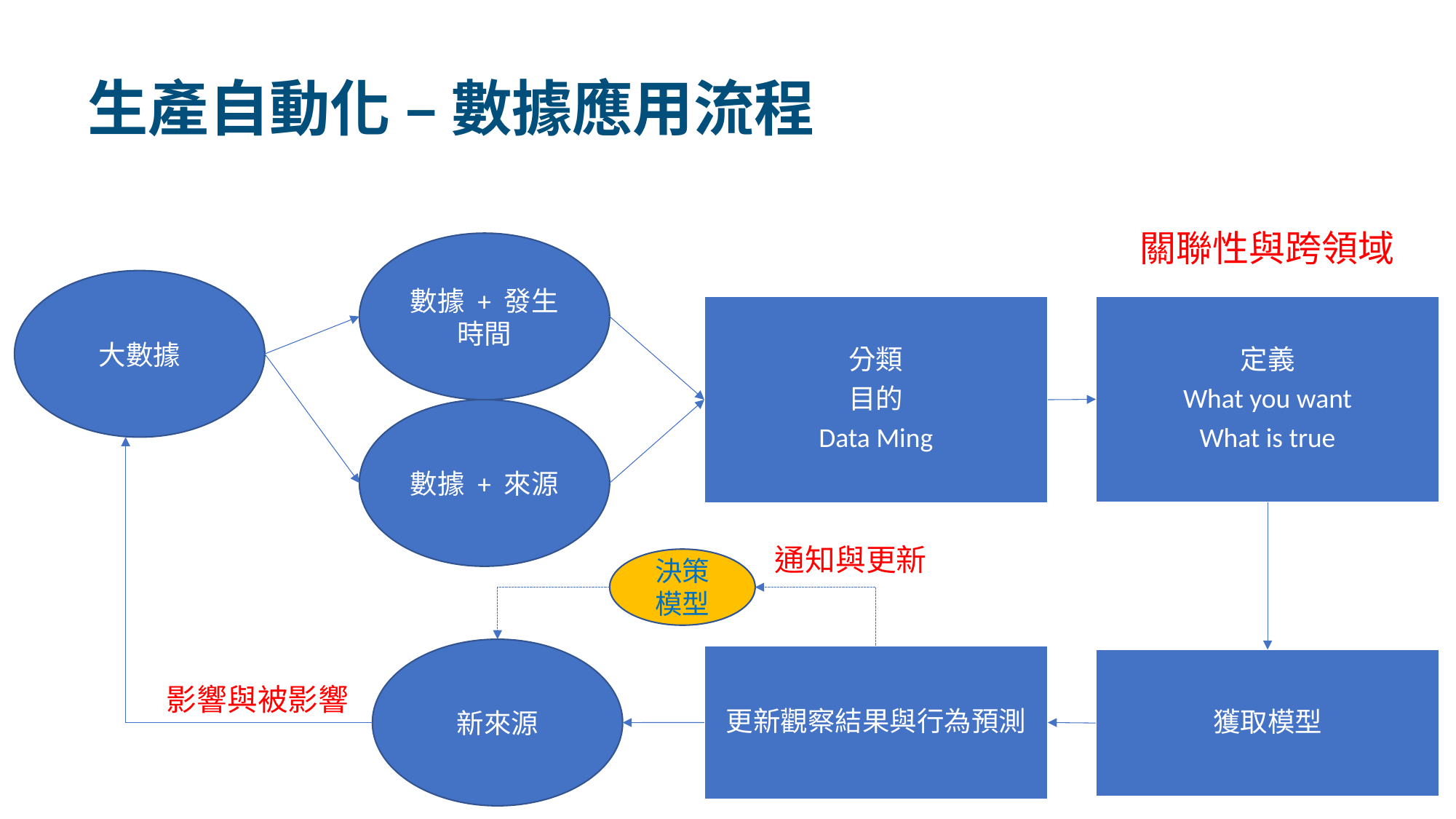

# 生產自動化 – 數據應用流程
關聯性與跨領域
數據 + 發生時間
大數據

分類
目的
Data Ming

定義
What you want
What is true
數據 + 來源
通知與更新
決策模型
新來源

更新觀察結果與行為預測

獲取模型
影響與被影響